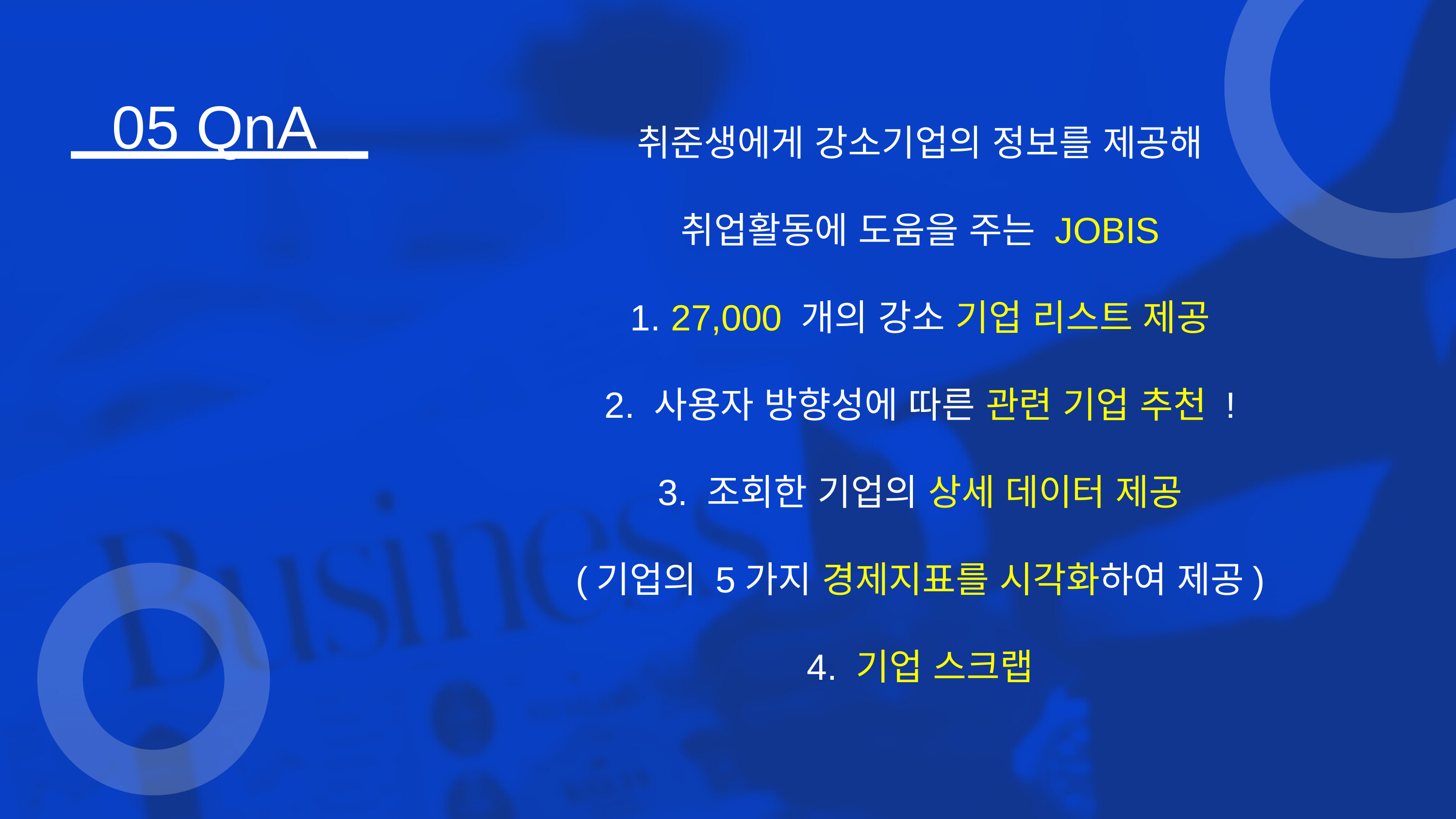

05 QnA
취준생에게 강소기업의 정보를 제공해
취업활동에 도움을 주는 JOBIS
1. 27,000 개의 강소 기업 리스트 제공
2. 사용자 방향성에 따른 관련 기업 추천 !
3. 조회한 기업의 상세 데이터 제공
(기업의 5가지 경제지표를 시각화하여 제공)
4. 기업 스크랩